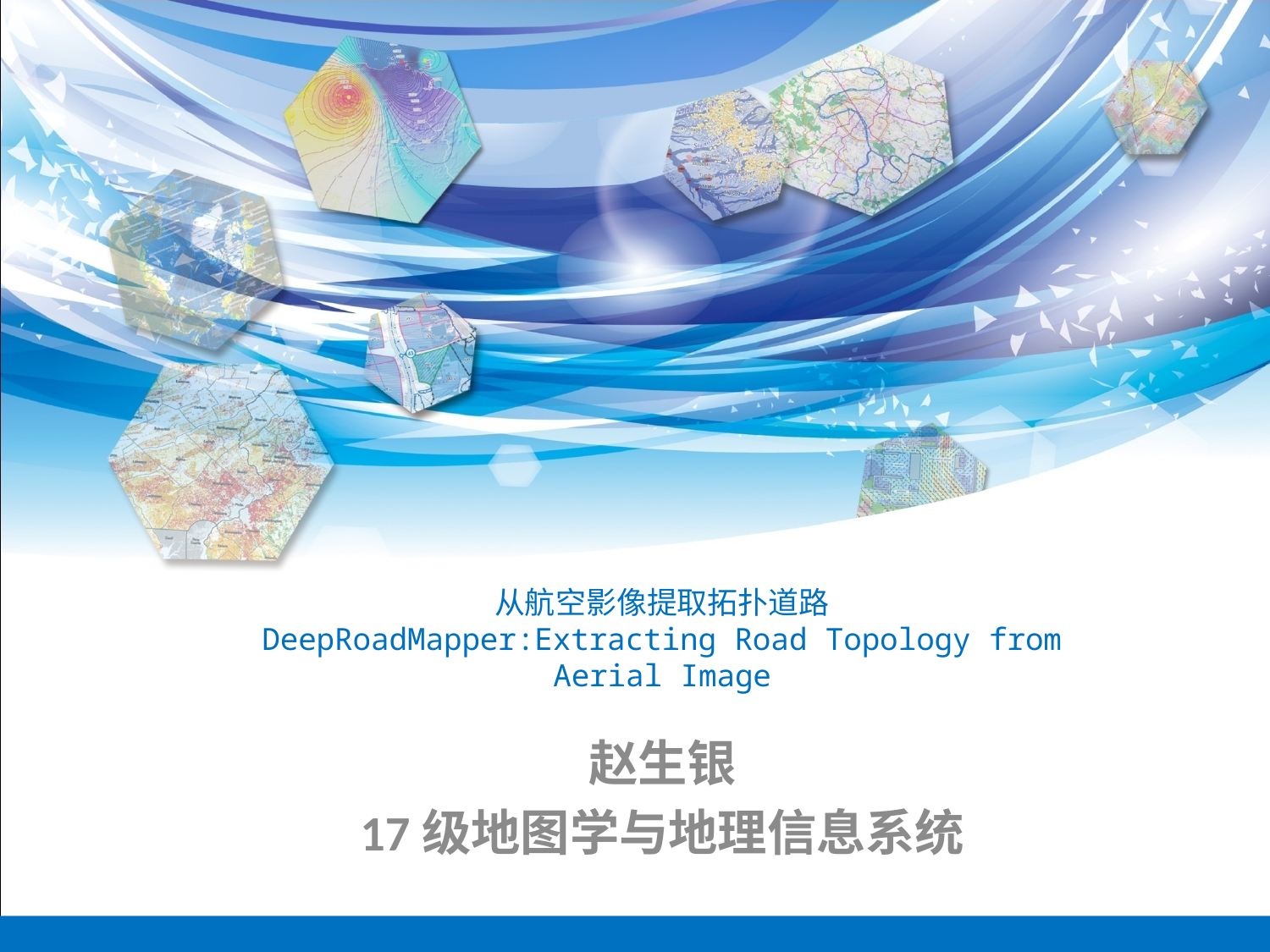

# 从航空影像提取拓扑道路 DeepRoadMapper:Extracting Road Topology from Aerial Image
赵生银
17级地图学与地理信息系统